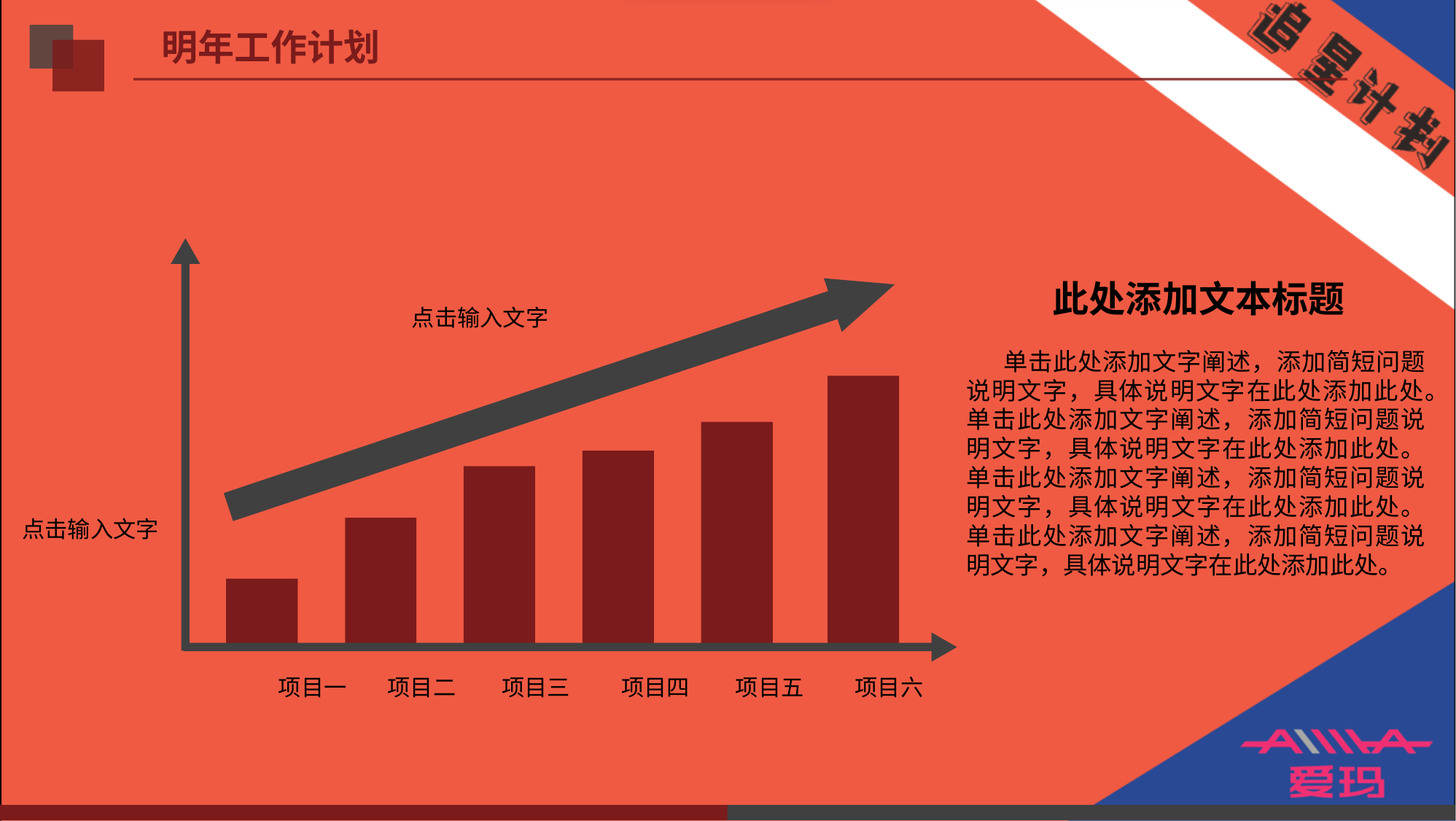

明年工作计划
此处添加文本标题
点击输入文字
     单击此处添加文字阐述，添加简短问题说明文字，具体说明文字在此处添加此处。单击此处添加文字阐述，添加简短问题说明文字，具体说明文字在此处添加此处。单击此处添加文字阐述，添加简短问题说明文字，具体说明文字在此处添加此处。单击此处添加文字阐述，添加简短问题说明文字，具体说明文字在此处添加此处。

点击输入文字

项目一        项目二         项目三          项目四         项目五          项目六